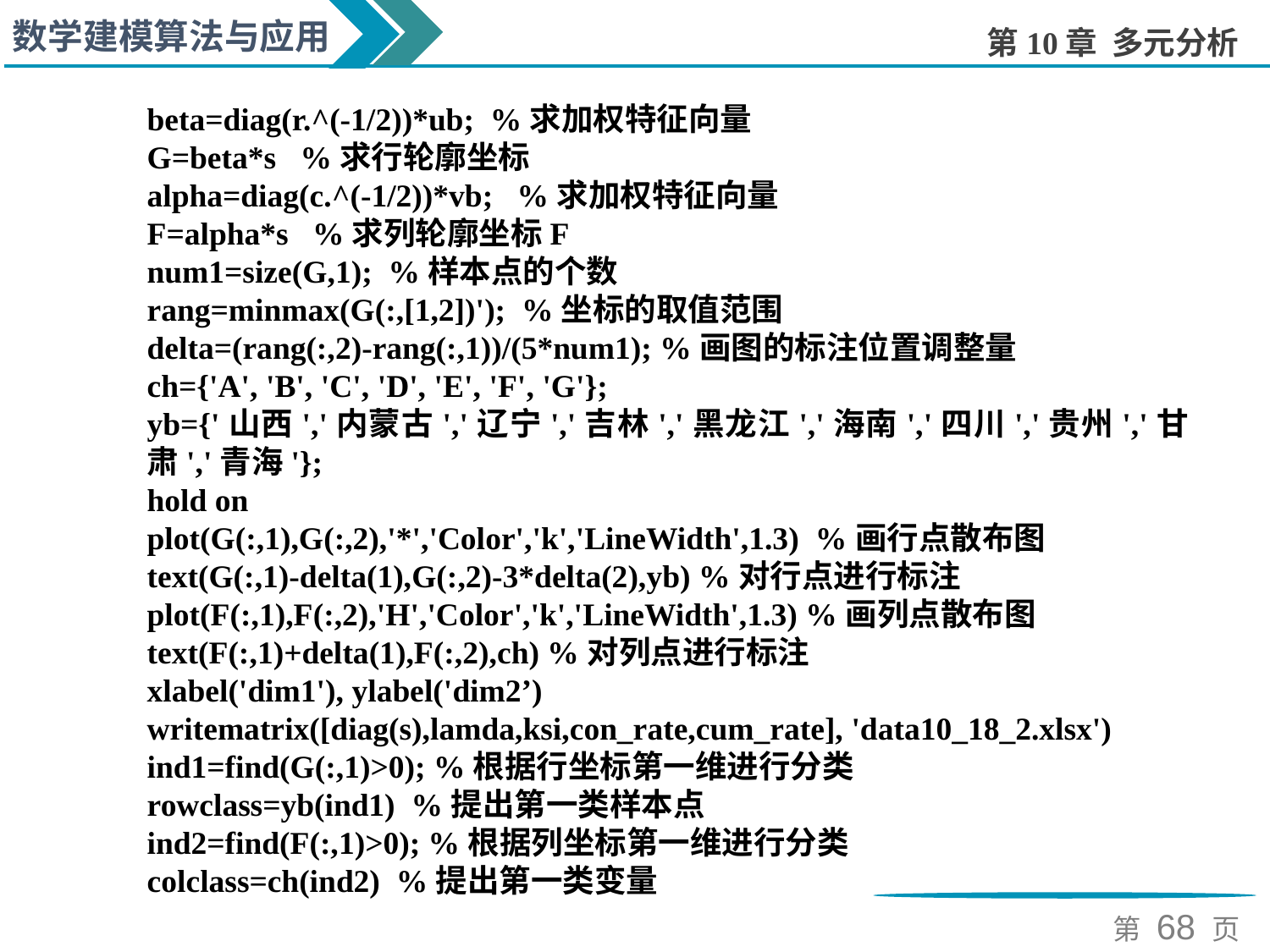

beta=diag(r.^(-1/2))*ub;  %求加权特征向量
G=beta*s   %求行轮廓坐标
alpha=diag(c.^(-1/2))*vb;   %求加权特征向量
F=alpha*s   %求列轮廓坐标F
num1=size(G,1);  %样本点的个数
rang=minmax(G(:,[1,2])');  %坐标的取值范围
delta=(rang(:,2)-rang(:,1))/(5*num1); %画图的标注位置调整量
ch={'A', 'B', 'C', 'D', 'E', 'F', 'G'};
yb={'山西','内蒙古','辽宁','吉林','黑龙江','海南','四川','贵州','甘肃','青海'};
hold on
plot(G(:,1),G(:,2),'*','Color','k','LineWidth',1.3)  %画行点散布图
text(G(:,1)-delta(1),G(:,2)-3*delta(2),yb) %对行点进行标注
plot(F(:,1),F(:,2),'H','Color','k','LineWidth',1.3) %画列点散布图
text(F(:,1)+delta(1),F(:,2),ch) %对列点进行标注
xlabel('dim1'), ylabel('dim2’)
writematrix([diag(s),lamda,ksi,con_rate,cum_rate], 'data10_18_2.xlsx')
ind1=find(G(:,1)>0); %根据行坐标第一维进行分类
rowclass=yb(ind1)  %提出第一类样本点
ind2=find(F(:,1)>0); %根据列坐标第一维进行分类
colclass=ch(ind2)  %提出第一类变量